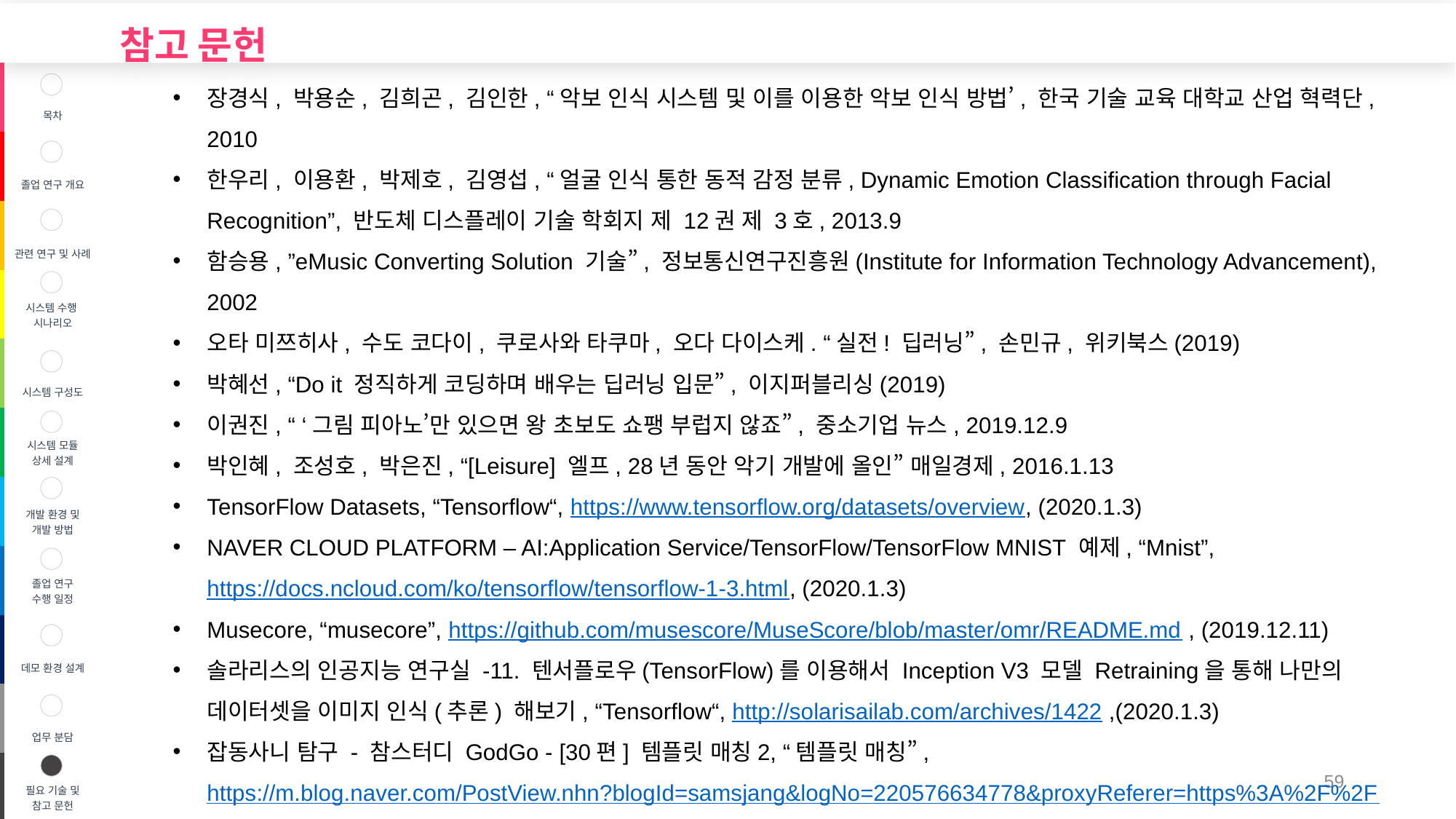

참고 문헌
|  | 목차 |
| --- | --- |
|  | 졸업 연구 개요 |
|  | 관련 연구 및 사례 |
|  | 시스템 수행 시나리오 |
|  | 시스템 구성도 |
|  | 시스템 모듈 상세 설계 |
|  | 개발 환경 및 개발 방법 |
|  | 졸업 연구 수행 일정 |
|  | 데모 환경 설계 |
|  | 업무 분담 |
|  | 필요 기술 및 참고 문헌 |
장경식, 박용순, 김희곤, 김인한, “악보 인식 시스템 및 이를 이용한 악보 인식 방법’, 한국 기술 교육 대학교 산업 혁력단, 2010
한우리, 이용환, 박제호, 김영섭, “얼굴 인식 통한 동적 감정 분류, Dynamic Emotion Classification through Facial Recognition”, 반도체 디스플레이 기술 학회지 제 12권 제 3호, 2013.9
함승용, ”eMusic Converting Solution 기술”, 정보통신연구진흥원(Institute for Information Technology Advancement), 2002
오타 미쯔히사, 수도 코다이, 쿠로사와 타쿠마, 오다 다이스케. “실전! 딥러닝”, 손민규, 위키북스(2019)
박혜선, “Do it 정직하게 코딩하며 배우는 딥러닝 입문”, 이지퍼블리싱(2019)
이권진, “ ‘그림 피아노’만 있으면 왕 초보도 쇼팽 부럽지 않죠”, 중소기업 뉴스, 2019.12.9
박인혜, 조성호, 박은진, “[Leisure] 엘프, 28년 동안 악기 개발에 올인” 매일경제, 2016.1.13
TensorFlow Datasets, “Tensorflow“, https://www.tensorflow.org/datasets/overview, (2020.1.3)
NAVER CLOUD PLATFORM – AI:Application Service/TensorFlow/TensorFlow MNIST 예제, “Mnist”, https://docs.ncloud.com/ko/tensorflow/tensorflow-1-3.html, (2020.1.3)
Musecore, “musecore”, https://github.com/musescore/MuseScore/blob/master/omr/README.md , (2019.12.11)
솔라리스의 인공지능 연구실 -11. 텐서플로우(TensorFlow)를 이용해서 Inception V3 모델 Retraining을 통해 나만의 데이터셋을 이미지 인식(추론) 해보기, “Tensorflow“, http://solarisailab.com/archives/1422 ,(2020.1.3)
잡동사니 탐구 - 참스터디 GodGo - [30편] 템플릿 매칭2, “템플릿 매칭”, https://m.blog.naver.com/PostView.nhn?blogId=samsjang&logNo=220576634778&proxyReferer=https%3A%2F%2Fwww.google.com%2F , (2019.12.27)

59